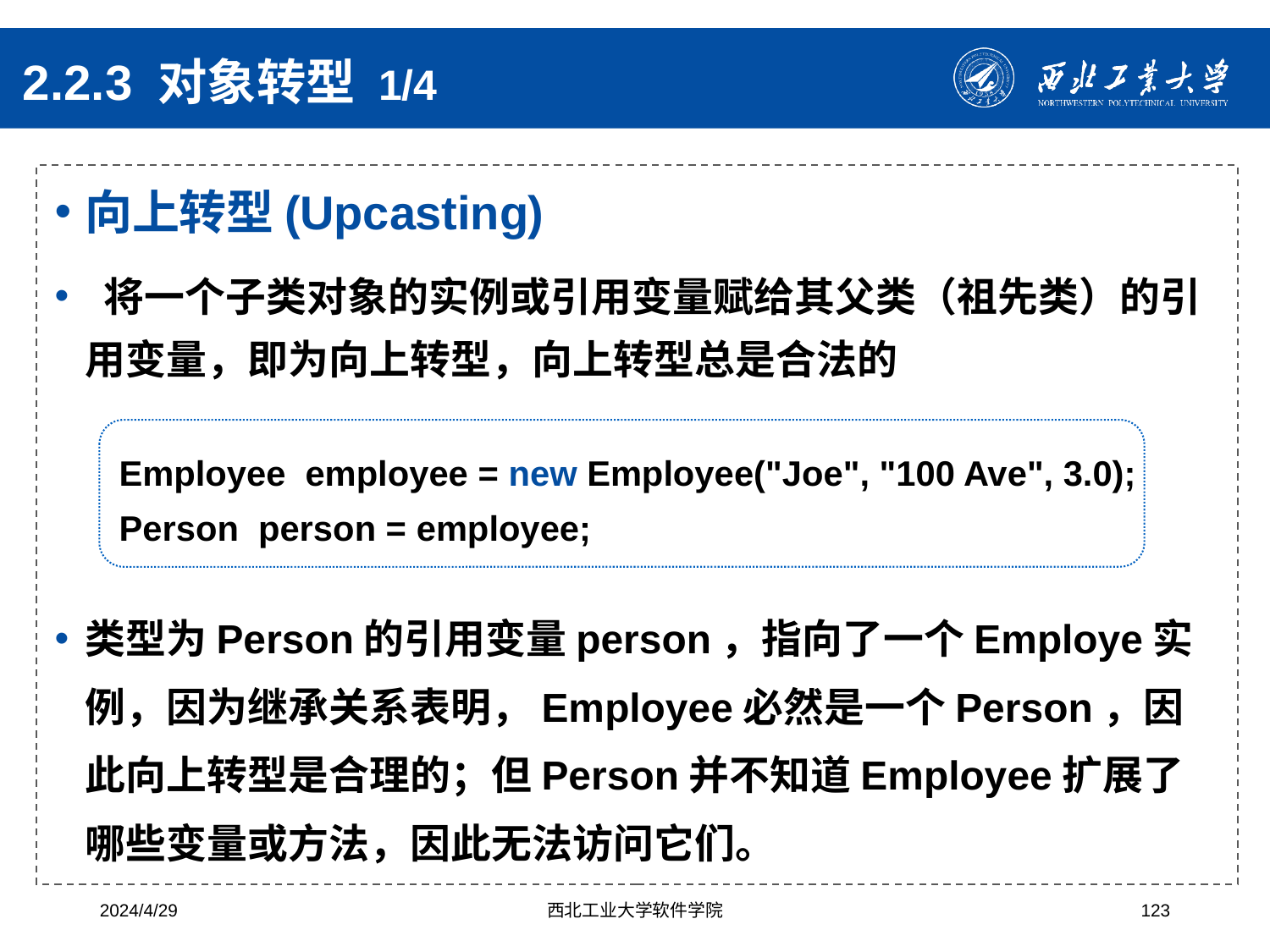

# 2.2.3 对象转型 1/4
向上转型(Upcasting)
 将一个子类对象的实例或引用变量赋给其父类（祖先类）的引用变量，即为向上转型，向上转型总是合法的

类型为Person的引用变量person，指向了一个Employe实例，因为继承关系表明，Employee必然是一个Person，因此向上转型是合理的；但Person并不知道Employee扩展了哪些变量或方法，因此无法访问它们。
Employee  employee = new Employee("Joe", "100 Ave", 3.0);
Person  person = employee;
2024/4/29
西北工业大学软件学院
123